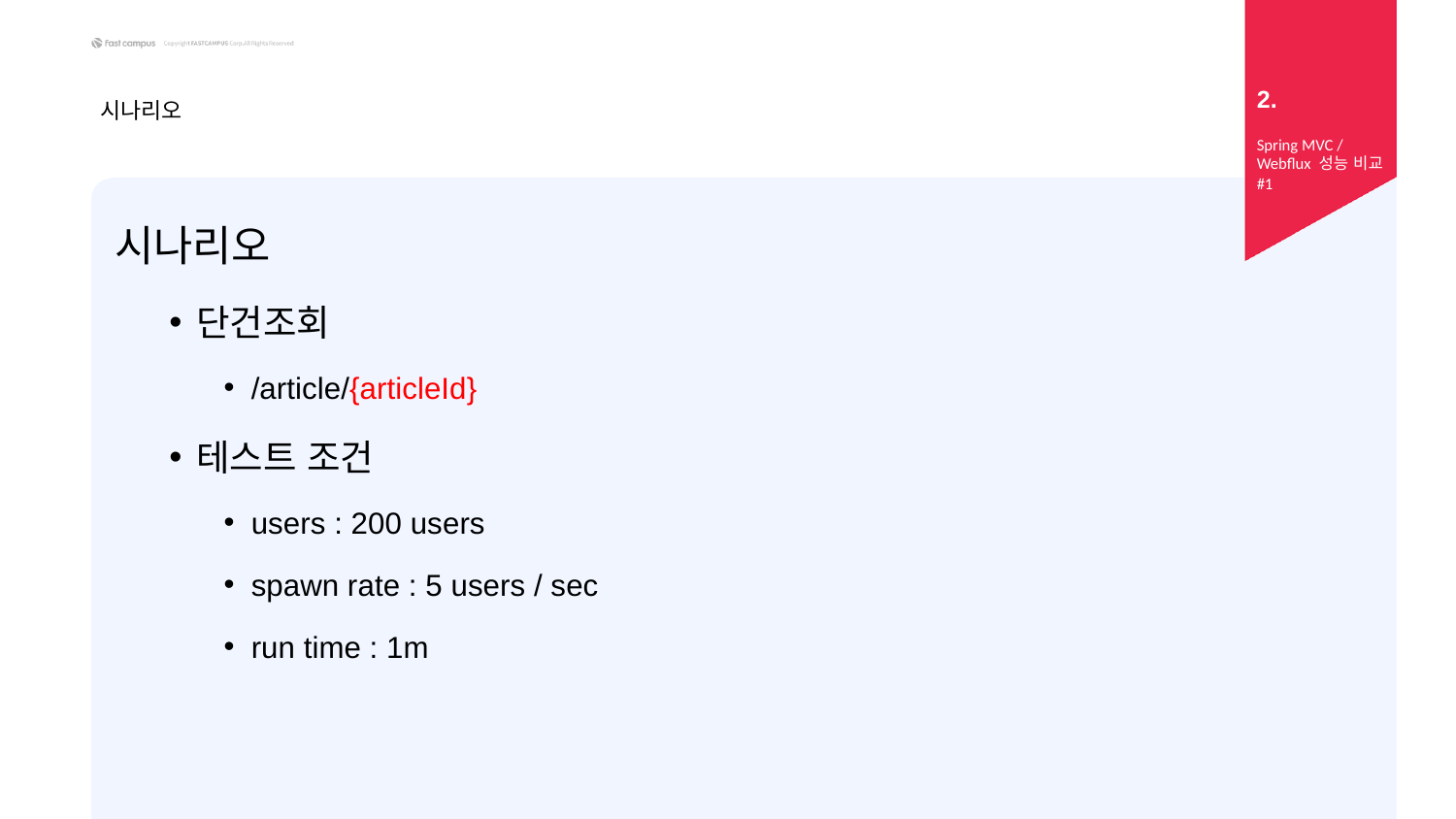

2.
# 시나리오
Spring MVC / Webflux 성능 비교 #1
시나리오
단건조회
/article/{articleId}
테스트 조건
users : 200 users
spawn rate : 5 users / sec
run time : 1m